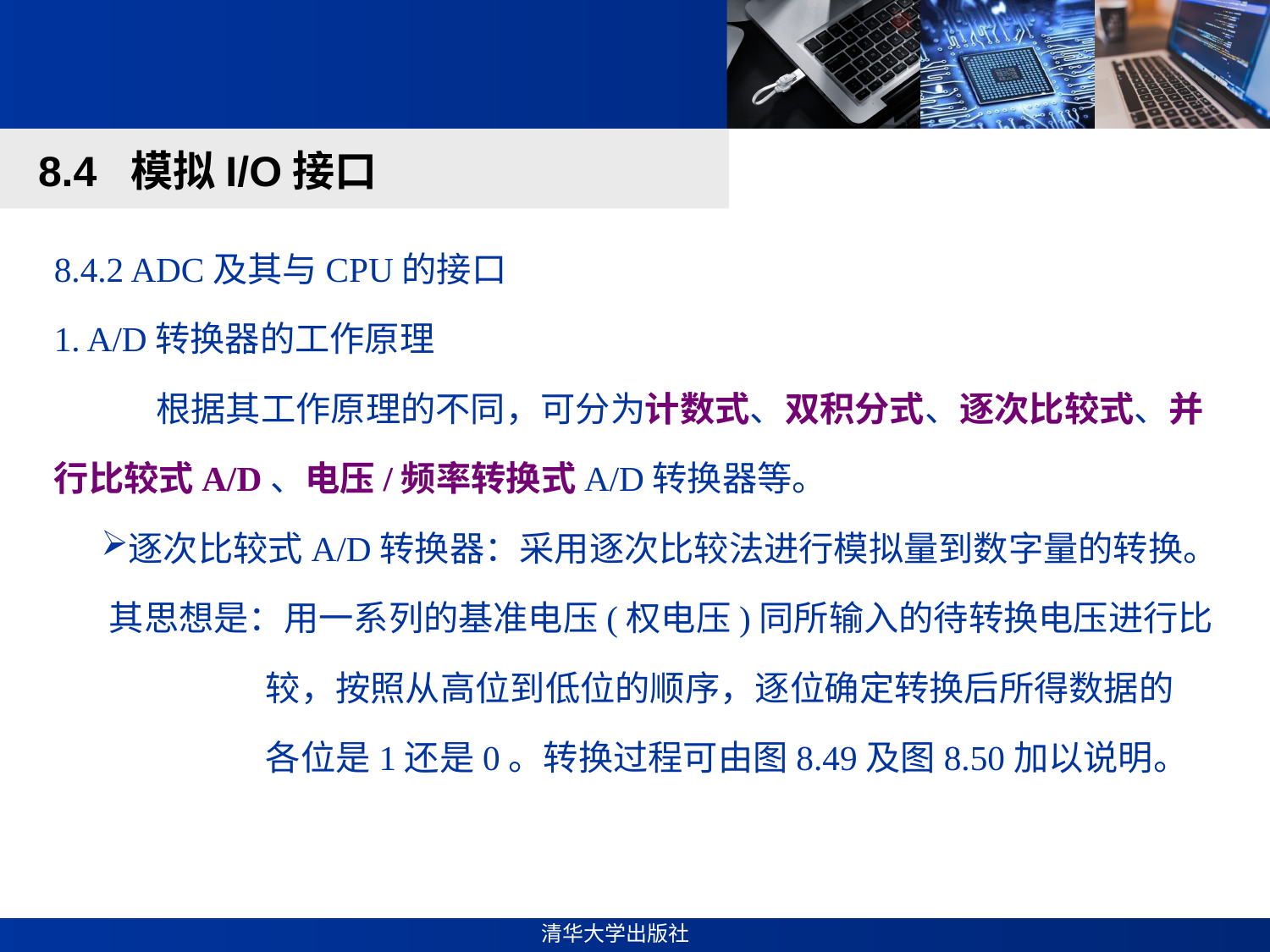

#
8.4  模拟I/O接口
8.4.2 ADC及其与CPU的接口
1. A/D转换器的工作原理
            根据其工作原理的不同，可分为计数式、双积分式、逐次比较式、并行比较式A/D、电压/频率转换式A/D转换器等。
逐次比较式A/D转换器：采用逐次比较法进行模拟量到数字量的转换。
      其思想是：用一系列的基准电压(权电压)同所输入的待转换电压进行比
                          较，按照从高位到低位的顺序，逐位确定转换后所得数据的
                          各位是1还是0。转换过程可由图8.49及图8.50加以说明。